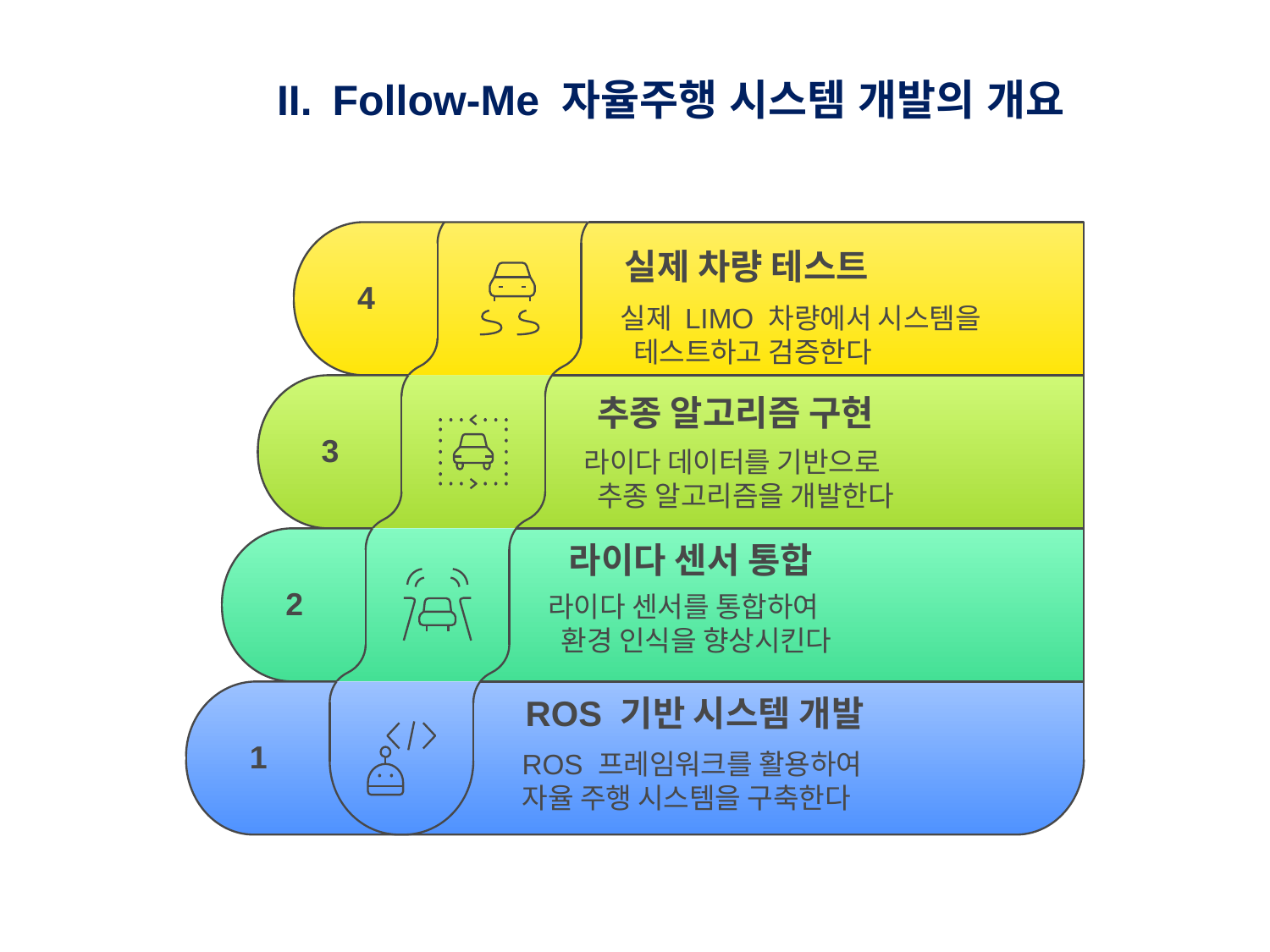

Follow-Me 자율주행 시스템 개발의 개요

실제 차량 테스트

4
실제 LIMO 차량에서 시스템을
 테스트하고 검증한다

추종 알고리즘 구현

3
라이다 데이터를 기반으로
 추종 알고리즘을 개발한다

라이다 센서 통합

2
라이다 센서를 통합하여
 환경 인식을 향상시킨다

ROS 기반 시스템 개발

1
ROS 프레임워크를 활용하여
자율 주행 시스템을 구축한다